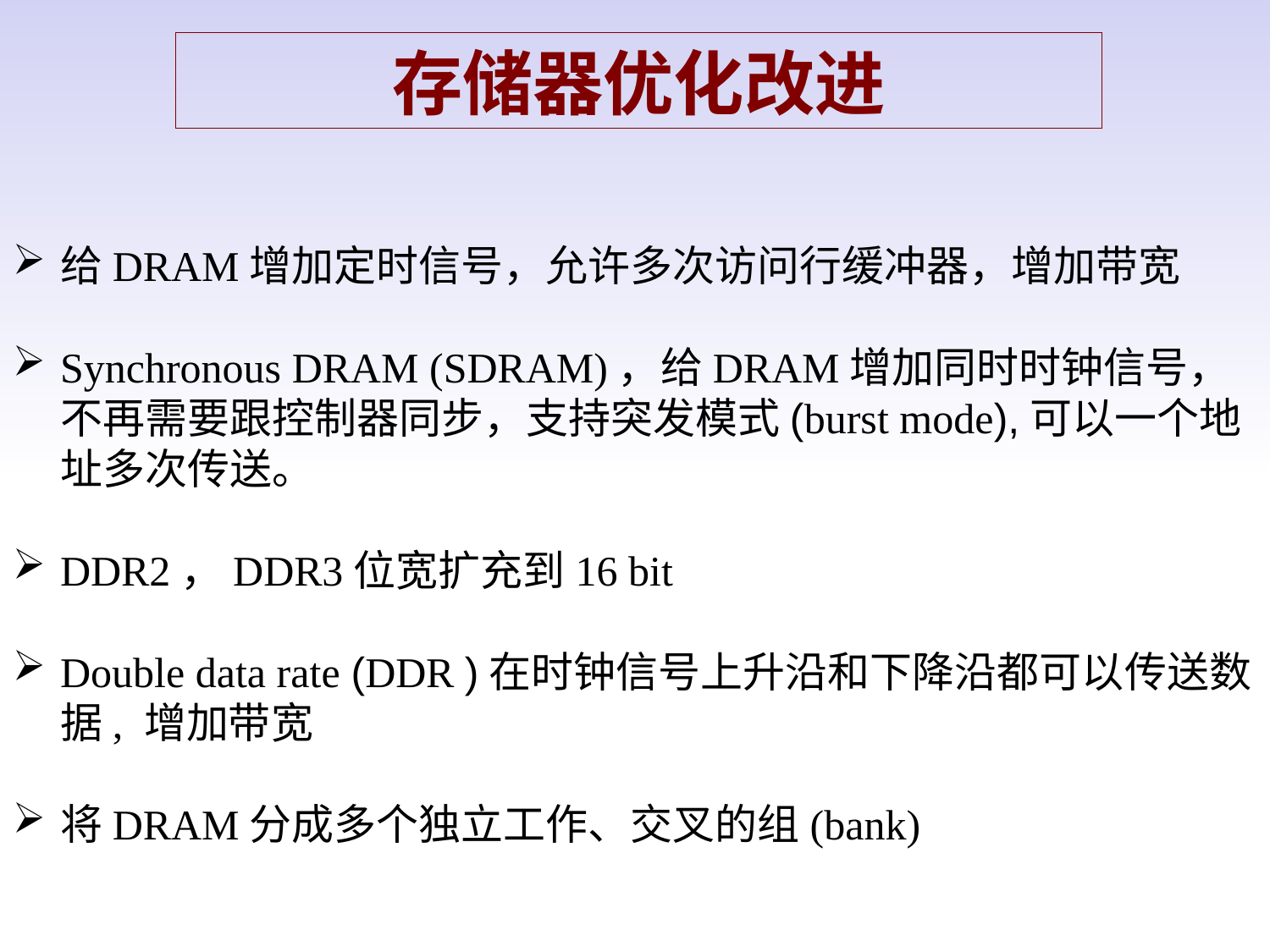

存储器优化改进
给DRAM增加定时信号，允许多次访问行缓冲器，增加带宽

Synchronous DRAM (SDRAM)，给DRAM增加同时时钟信号，不再需要跟控制器同步，支持突发模式(burst mode),可以一个地址多次传送。

DDR2，DDR3位宽扩充到16 bit

Double data rate (DDR )在时钟信号上升沿和下降沿都可以传送数据, 增加带宽

将DRAM分成多个独立工作、交叉的组(bank)